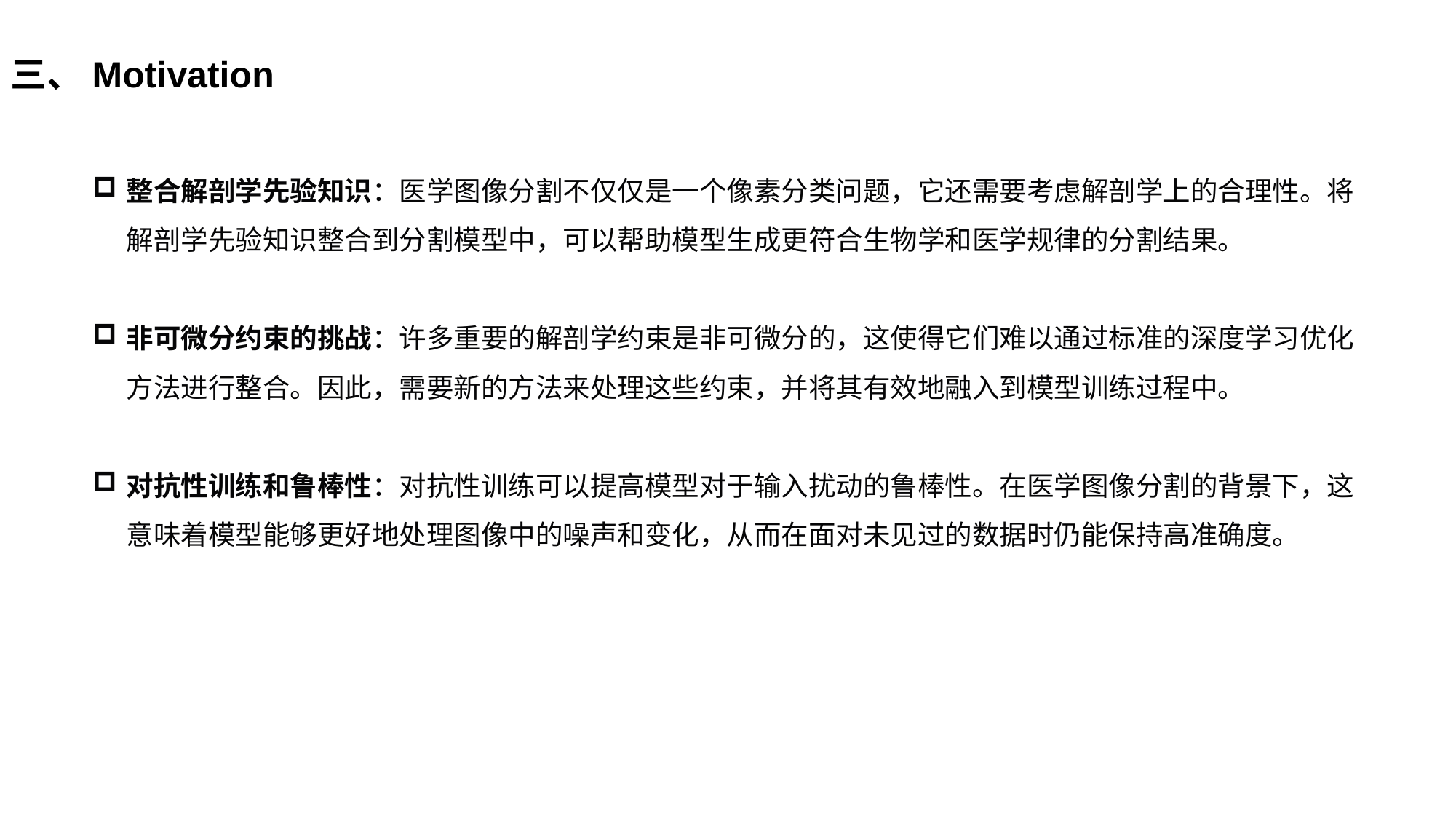

三、Motivation
整合解剖学先验知识：医学图像分割不仅仅是一个像素分类问题，它还需要考虑解剖学上的合理性。将解剖学先验知识整合到分割模型中，可以帮助模型生成更符合生物学和医学规律的分割结果。

非可微分约束的挑战：许多重要的解剖学约束是非可微分的，这使得它们难以通过标准的深度学习优化方法进行整合。因此，需要新的方法来处理这些约束，并将其有效地融入到模型训练过程中。

对抗性训练和鲁棒性：对抗性训练可以提高模型对于输入扰动的鲁棒性。在医学图像分割的背景下，这意味着模型能够更好地处理图像中的噪声和变化，从而在面对未见过的数据时仍能保持高准确度。